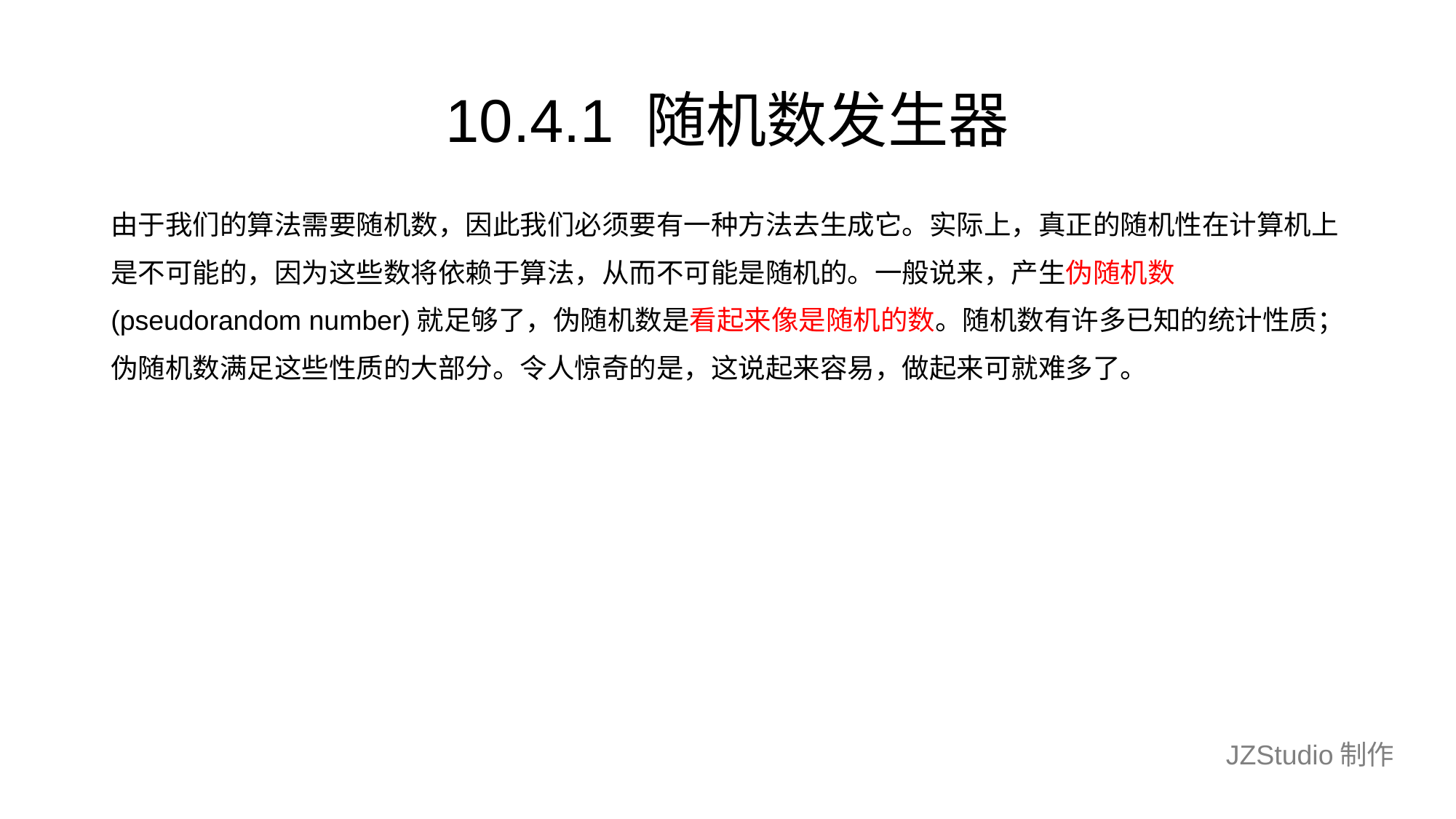

# 10.4.1 随机数发生器
由于我们的算法需要随机数，因此我们必须要有一种方法去生成它。实际上，真正的随机性在计算机上
是不可能的，因为这些数将依赖于算法，从而不可能是随机的。一般说来，产生伪随机数
(pseudorandom number)就足够了，伪随机数是看起来像是随机的数。随机数有许多已知的统计性质；
伪随机数满足这些性质的大部分。令人惊奇的是，这说起来容易，做起来可就难多了。